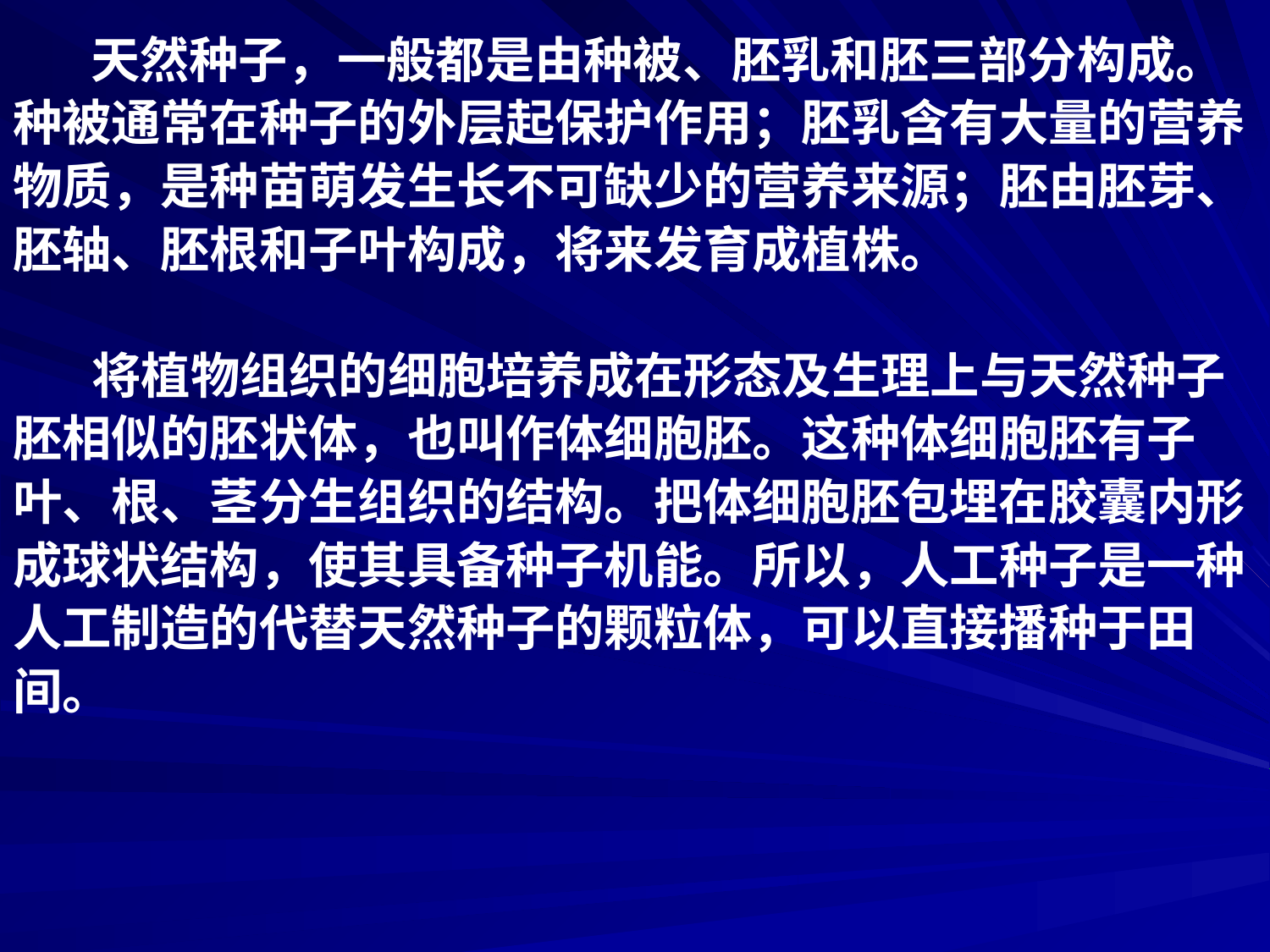

天然种子，一般都是由种被、胚乳和胚三部分构成。
种被通常在种子的外层起保护作用；胚乳含有大量的营养
物质，是种苗萌发生长不可缺少的营养来源；胚由胚芽、
胚轴、胚根和子叶构成，将来发育成植株。

      将植物组织的细胞培养成在形态及生理上与天然种子
胚相似的胚状体，也叫作体细胞胚。这种体细胞胚有子
叶、根、茎分生组织的结构。把体细胞胚包埋在胶囊内形
成球状结构，使其具备种子机能。所以，人工种子是一种
人工制造的代替天然种子的颗粒体，可以直接播种于田
间。